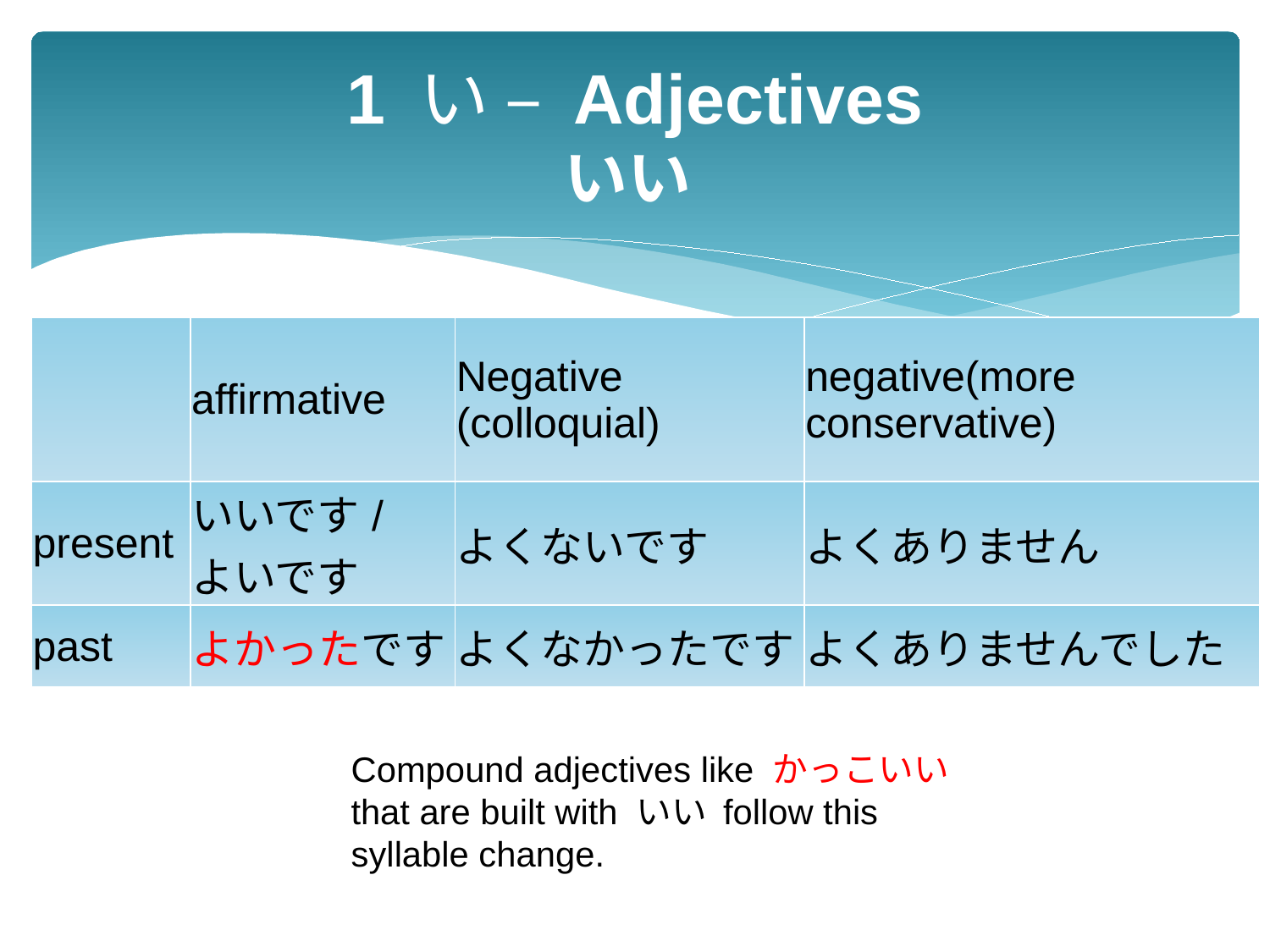

# 1 い – Adjectives いい
|  | affirmative | Negative (colloquial) | negative(more conservative) |
| --- | --- | --- | --- |
| present | いいです/ よいです | よくないです | よくありません |
| past | よかったです | よくなかったです | よくありませんでした |
Compound adjectives like かっこいい that are built with いい follow this syllable change.